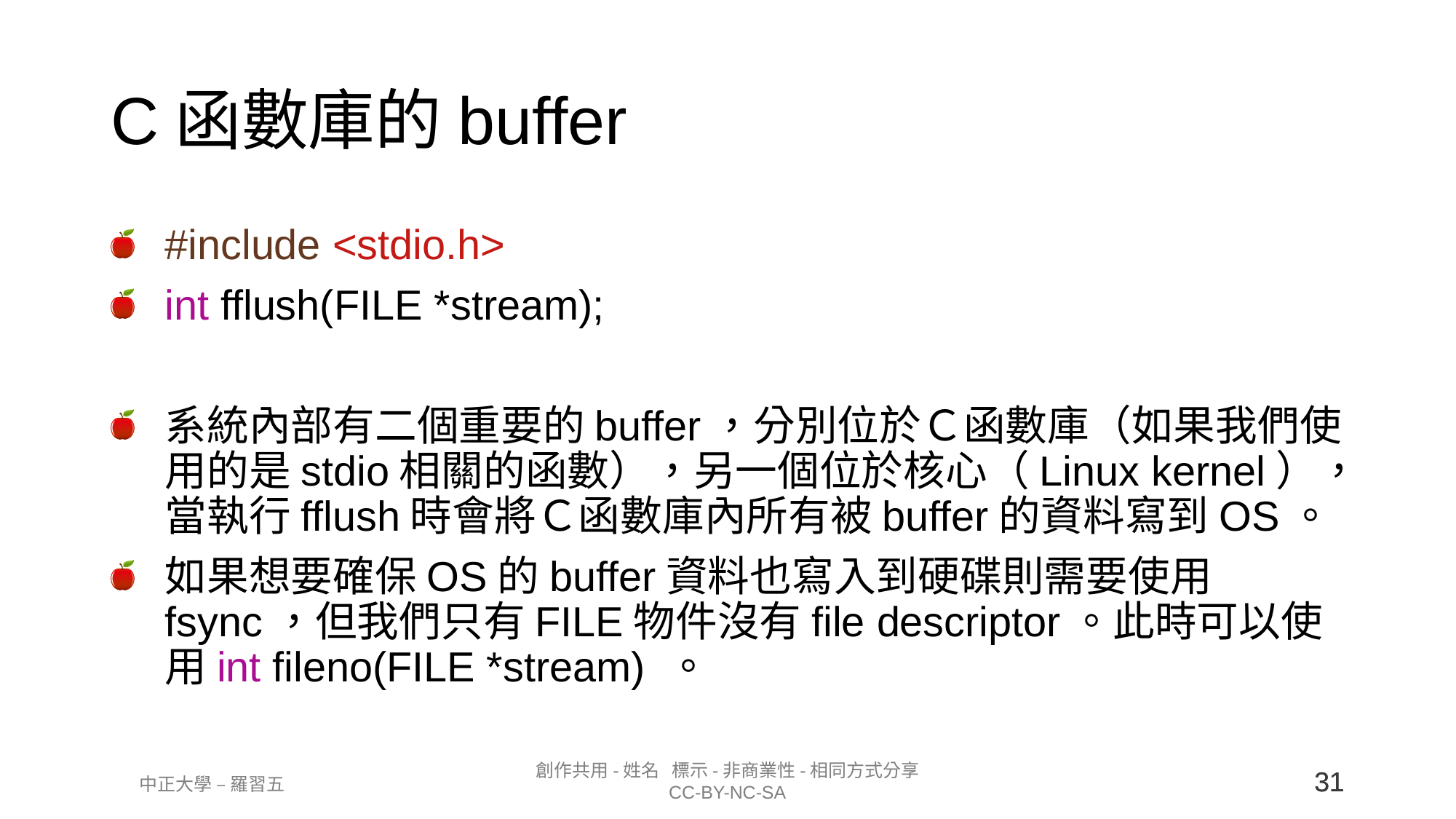

# C函數庫的buffer
#include <stdio.h>
int fflush(FILE *stream);

系統內部有二個重要的buffer，分別位於Ｃ函數庫（如果我們使用的是stdio相關的函數），另一個位於核心（Linux kernel），當執行fflush時會將Ｃ函數庫內所有被buffer的資料寫到OS。
如果想要確保OS的buffer資料也寫入到硬碟則需要使用fsync，但我們只有FILE物件沒有file descriptor。此時可以使用int fileno(FILE *stream) 。